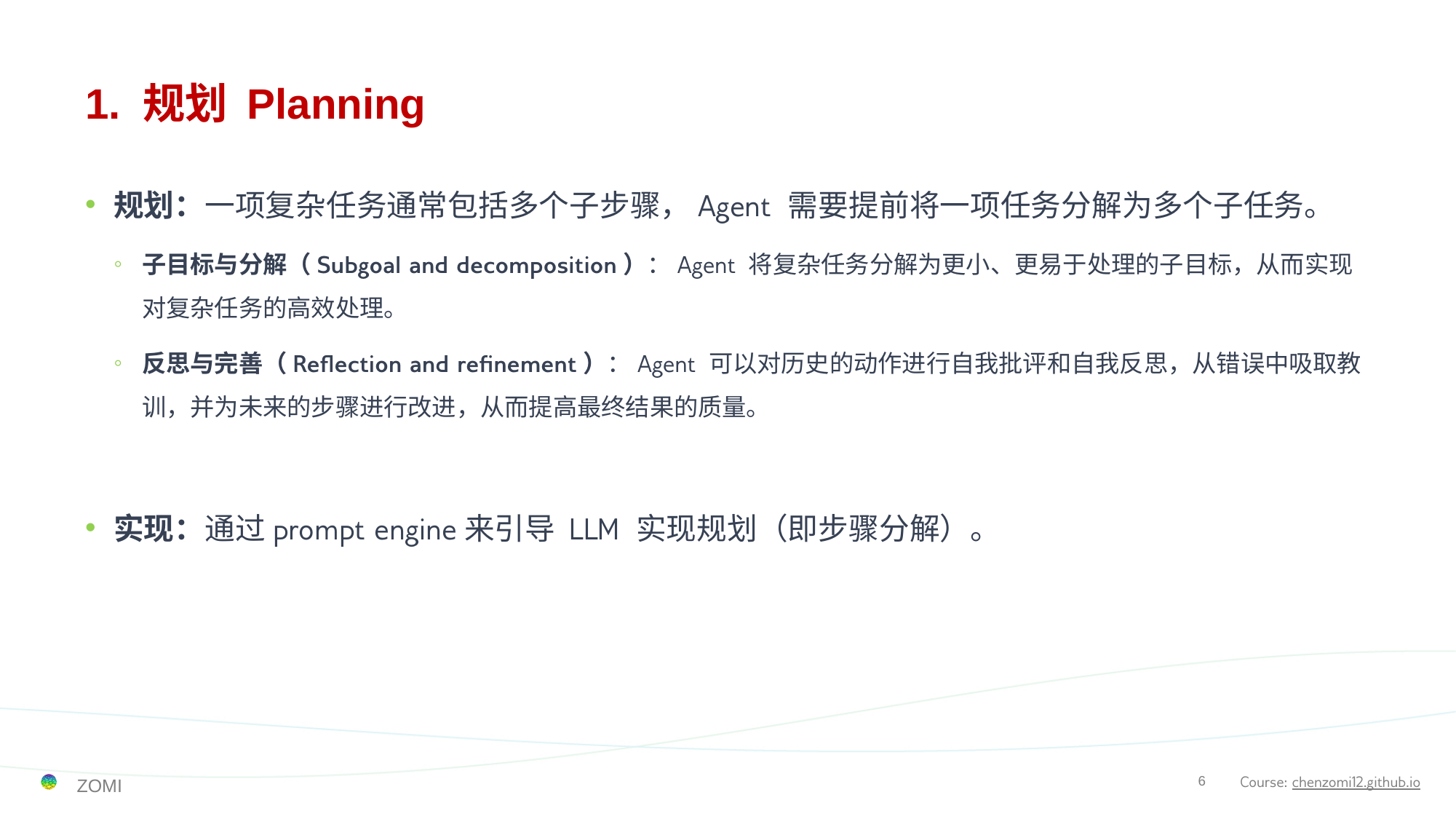

# 1. 规划 Planning
规划：一项复杂任务通常包括多个子步骤，Agent 需要提前将一项任务分解为多个子任务。
子目标与分解（Subgoal and decomposition）：Agent 将复杂任务分解为更小、更易于处理的子目标，从而实现对复杂任务的高效处理。
反思与完善（Reflection and refinement）：Agent 可以对历史的动作进行自我批评和自我反思，从错误中吸取教训，并为未来的步骤进行改进，从而提高最终结果的质量。

实现：通过prompt engine来引导 LLM 实现规划（即步骤分解）。